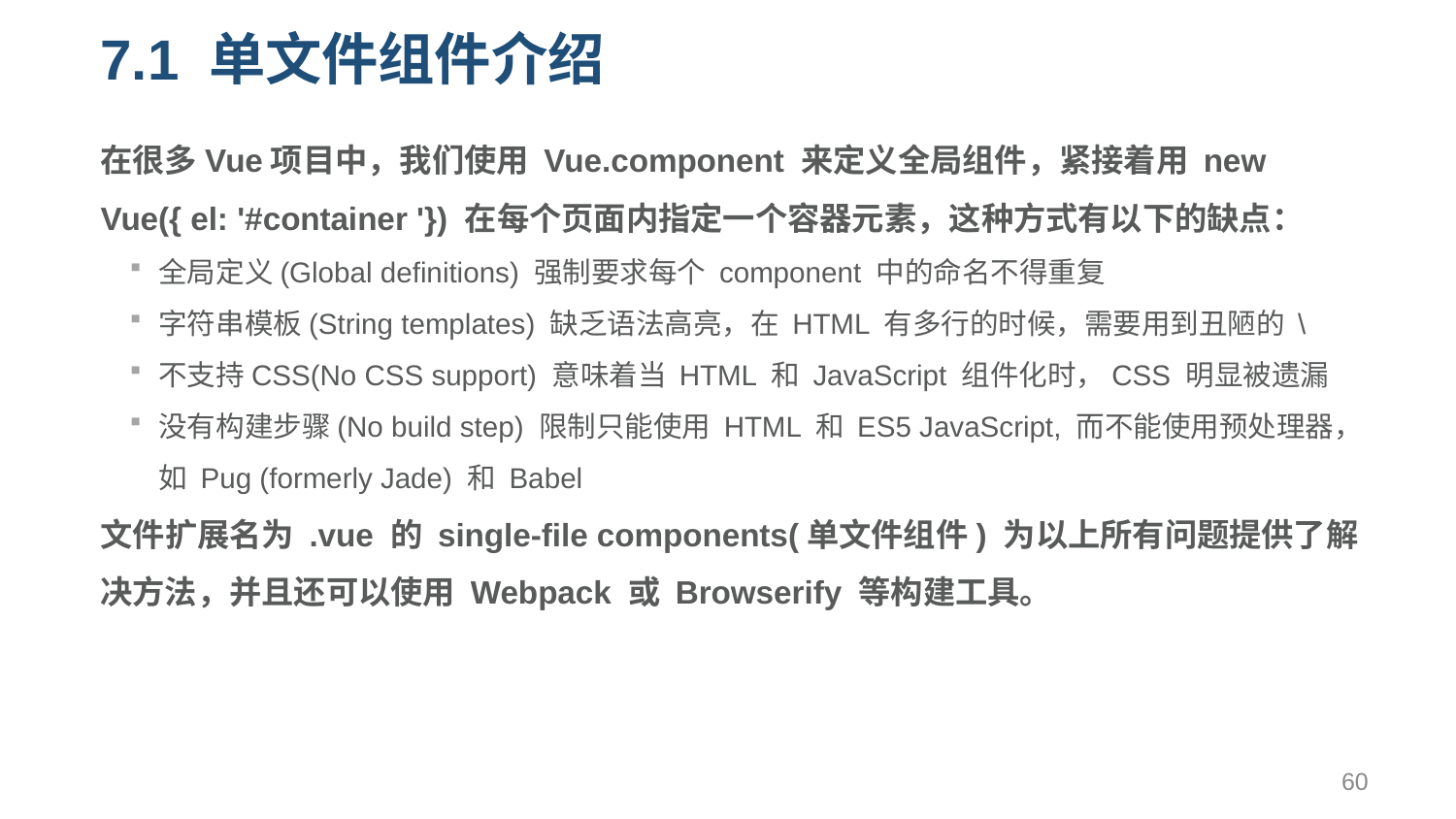

# 7.1 单文件组件介绍
在很多Vue项目中，我们使用 Vue.component 来定义全局组件，紧接着用 new Vue({ el: '#container '}) 在每个页面内指定一个容器元素，这种方式有以下的缺点：
全局定义(Global definitions) 强制要求每个 component 中的命名不得重复
字符串模板(String templates) 缺乏语法高亮，在 HTML 有多行的时候，需要用到丑陋的 \
不支持CSS(No CSS support) 意味着当 HTML 和 JavaScript 组件化时，CSS 明显被遗漏
没有构建步骤(No build step) 限制只能使用 HTML 和 ES5 JavaScript, 而不能使用预处理器，如 Pug (formerly Jade) 和 Babel
文件扩展名为 .vue 的 single-file components(单文件组件) 为以上所有问题提供了解决方法，并且还可以使用 Webpack 或 Browserify 等构建工具。

60